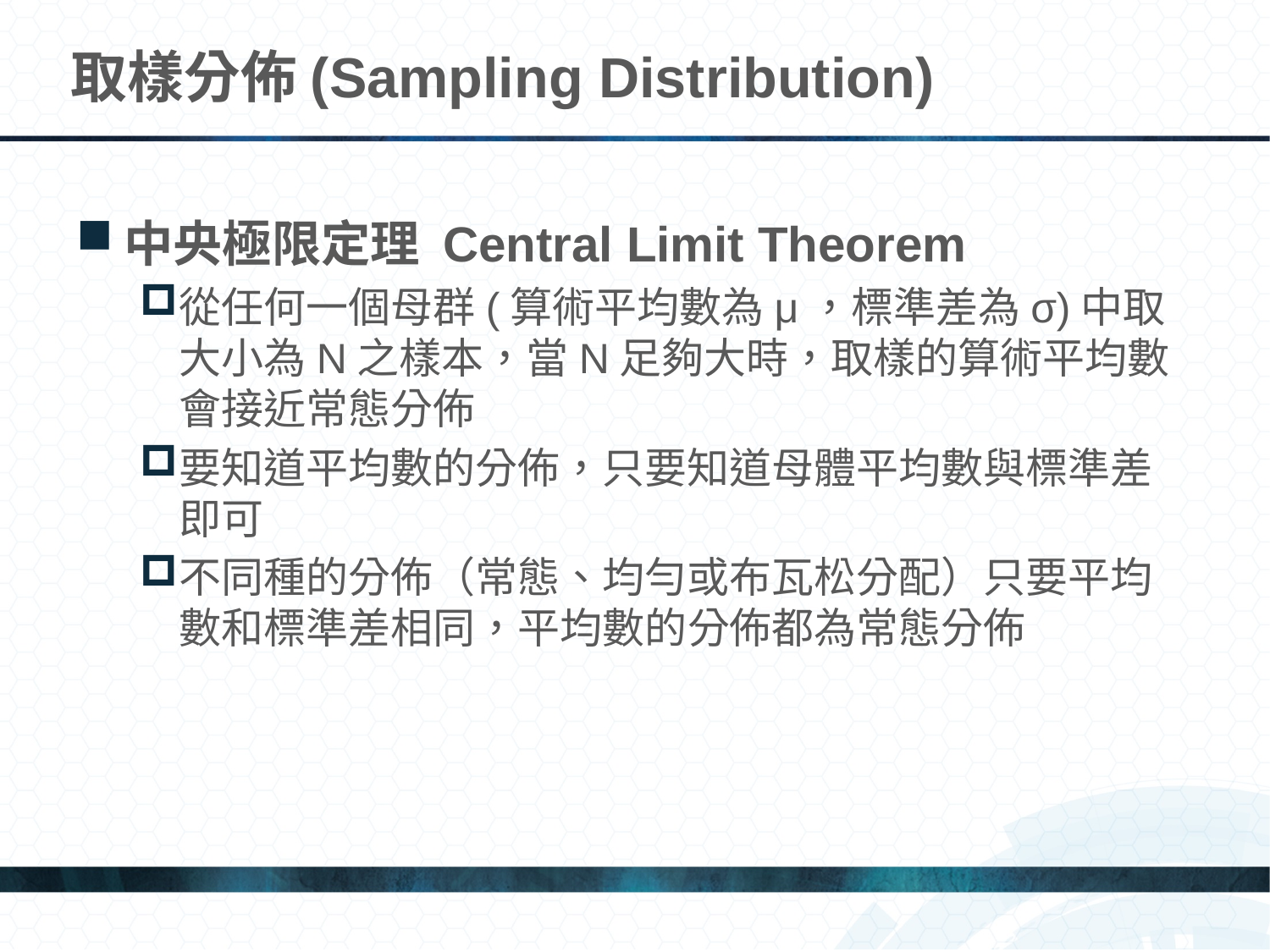

# 取樣分佈(Sampling Distribution)
中央極限定理 Central Limit Theorem
從任何一個母群(算術平均數為μ，標準差為σ)中取大小為N之樣本，當N足夠大時，取樣的算術平均數會接近常態分佈
要知道平均數的分佈，只要知道母體平均數與標準差即可
不同種的分佈（常態、均勻或布瓦松分配）只要平均數和標準差相同，平均數的分佈都為常態分佈